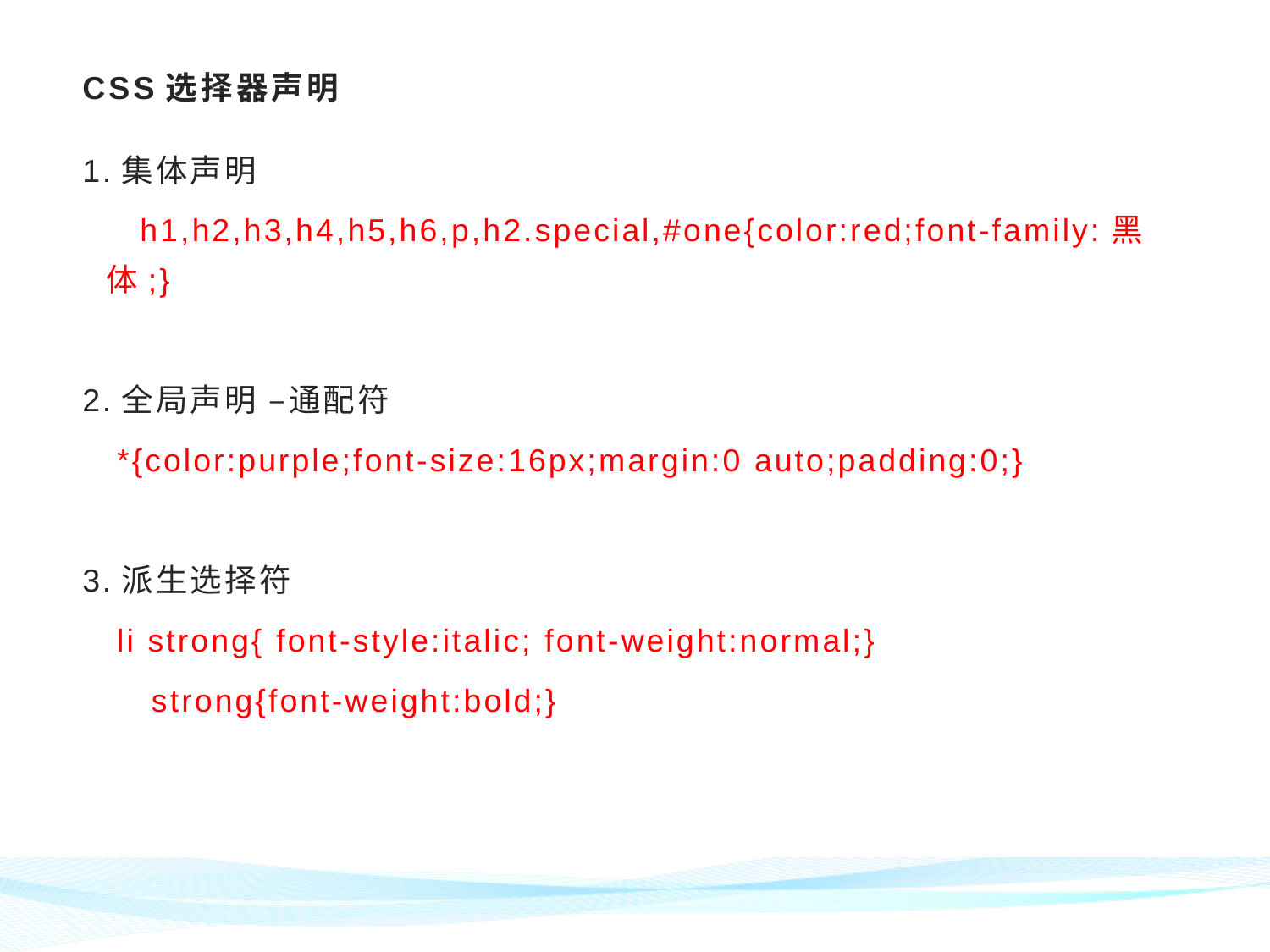

# CSS选择器声明
1.集体声明
     h1,h2,h3,h4,h5,h6,p,h2.special,#one{color:red;font-family:黑体;}

2.全局声明 –通配符
   *{color:purple;font-size:16px;margin:0 auto;padding:0;}

3.派生选择符
   li strong{ font-style:italic; font-weight:normal;}
      strong{font-weight:bold;}